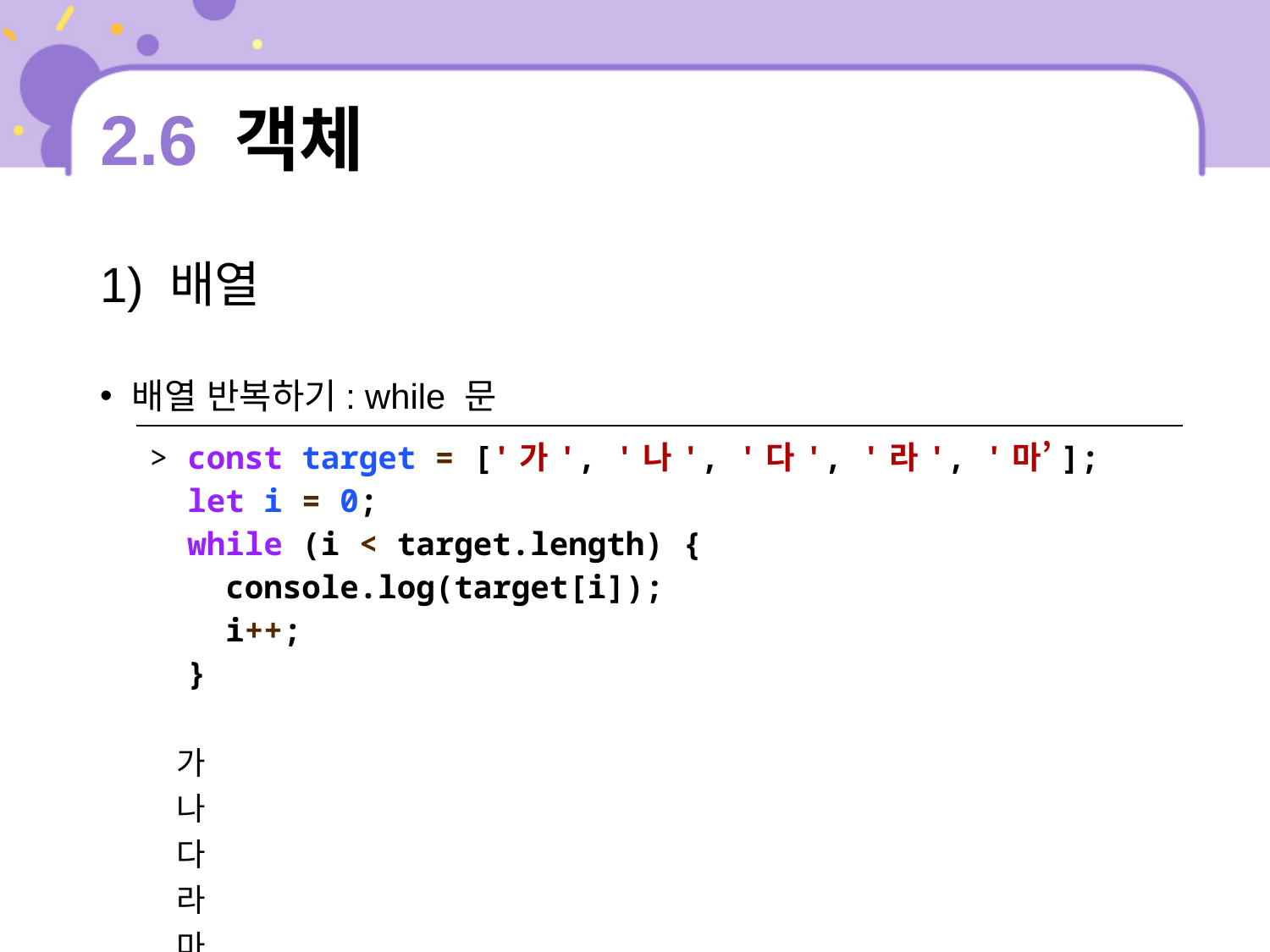

# 2.6 객체
1) 배열
배열 반복하기: while 문
| > const target = ['가', '나', '다', '라', '마’]; let i = 0; while (i < target.length) { console.log(target[i]); i++; } 가 나 다 라 마 4 |
| --- |